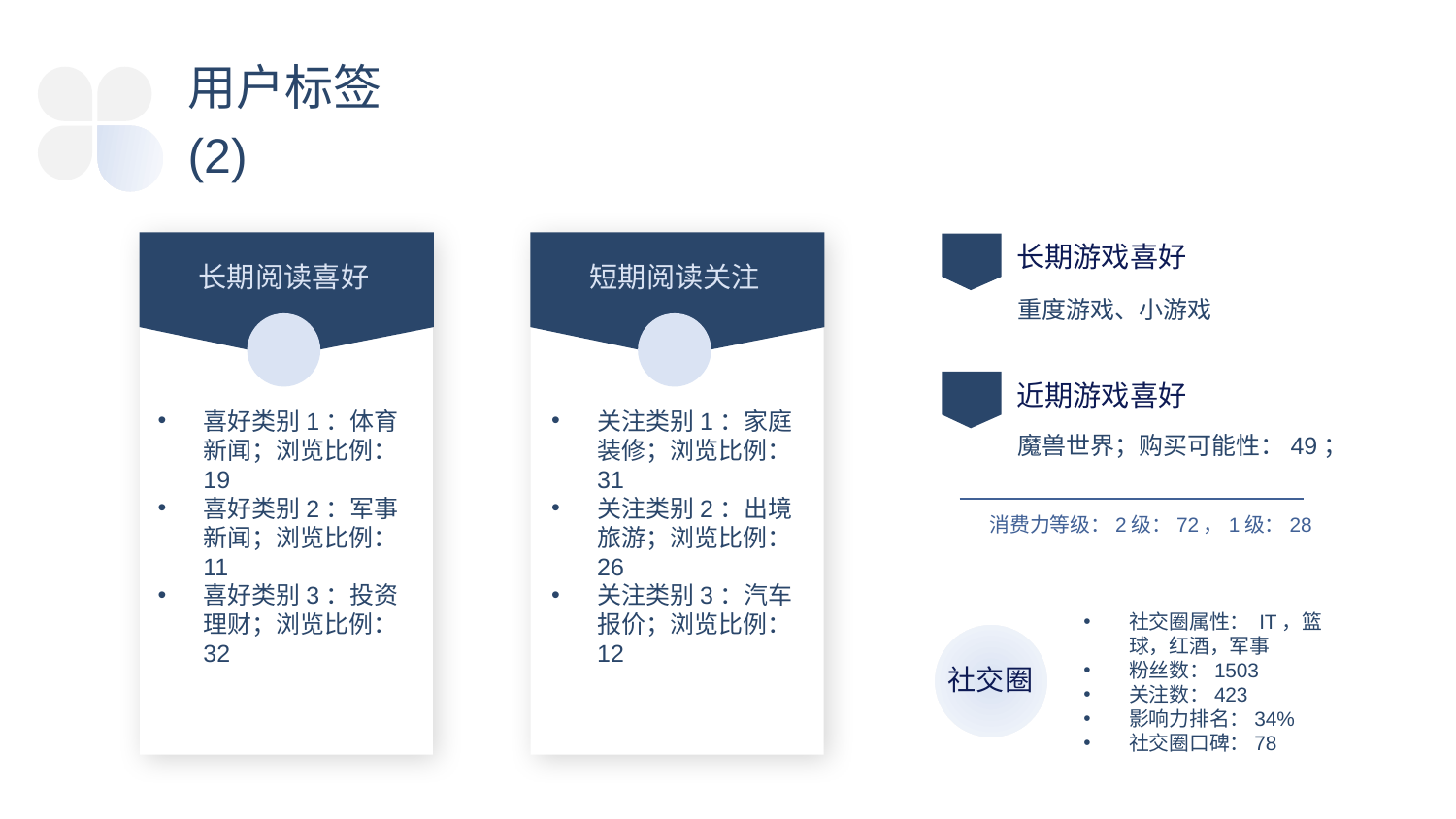

用户标签
(2)

长期游戏喜好
长期阅读喜好
短期阅读关注
重度游戏、小游戏

近期游戏喜好
喜好类别1：体育新闻；浏览比例：19
喜好类别2：军事新闻；浏览比例：11
喜好类别3：投资理财；浏览比例：32
关注类别1：家庭装修；浏览比例：31
关注类别2：出境旅游；浏览比例：26
关注类别3：汽车报价；浏览比例：12
魔兽世界；购买可能性：49；

消费力等级：2级：72，1级：28
社交圈属性： IT，篮球，红酒，军事
粉丝数：1503
关注数：423
影响力排名：34%
社交圈口碑：78

社交圈